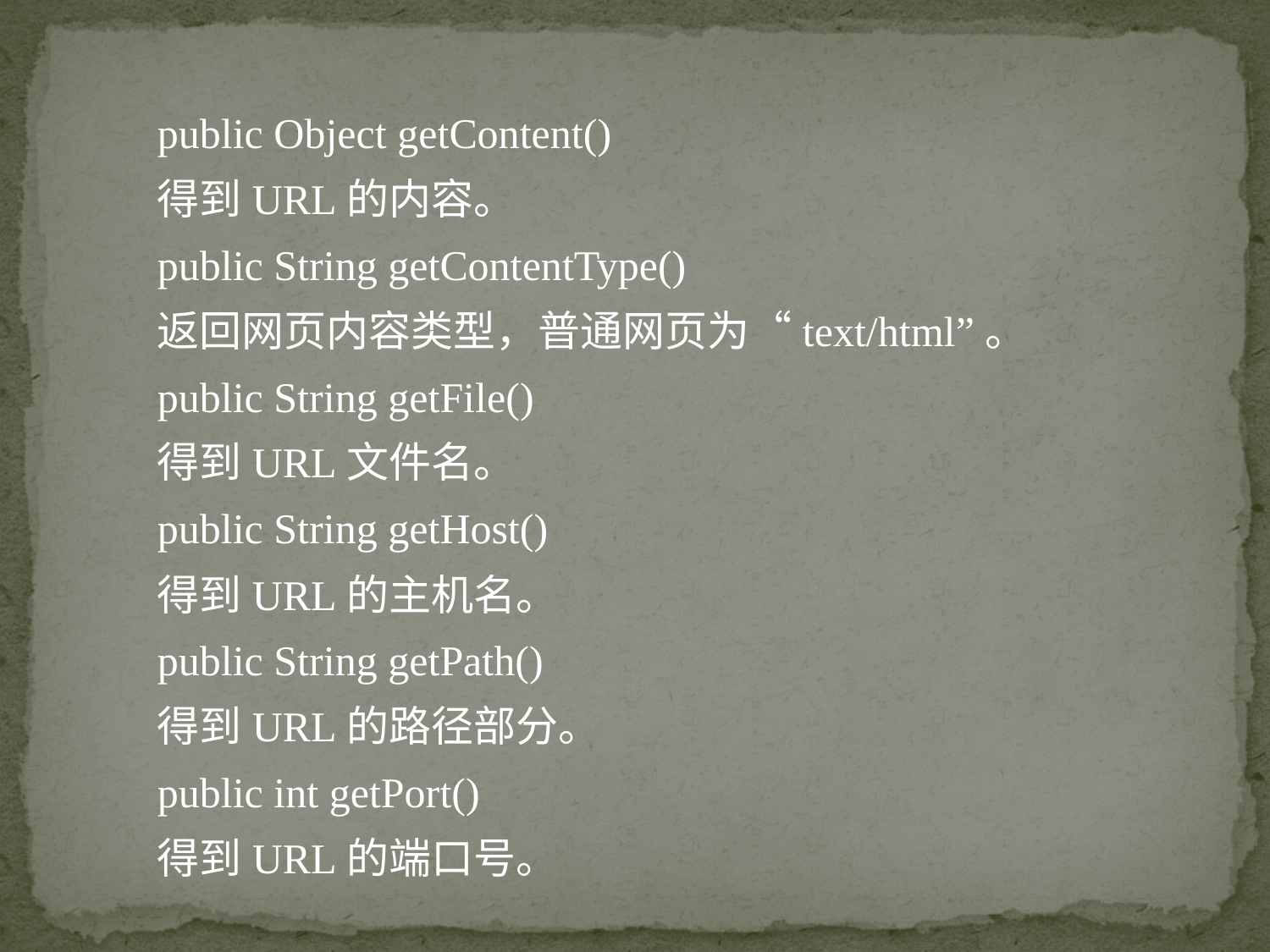

public Object getContent()
得到URL的内容。
public String getContentType()
返回网页内容类型，普通网页为“text/html”。
public String getFile()
得到URL文件名。
public String getHost()
得到URL的主机名。
public String getPath()
得到URL的路径部分。
public int getPort()
得到URL的端口号。